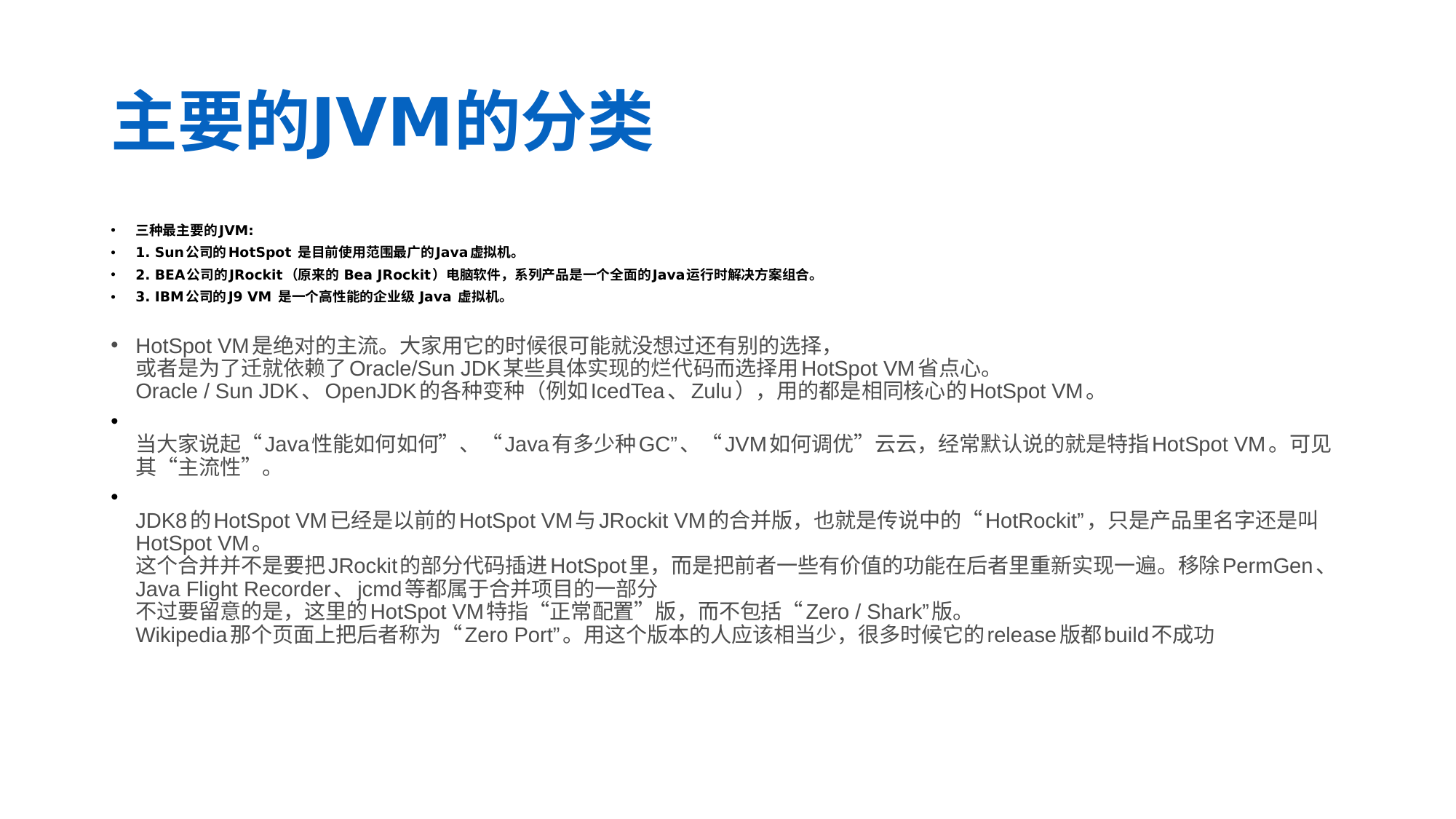

# 主要的JVM的分类
三种最主要的JVM:
1. Sun公司的HotSpot 是目前使用范围最广的Java虚拟机。
2. BEA公司的JRockit（原来的 Bea JRockit）电脑软件，系列产品是一个全面的Java运行时解决方案组合。
3. IBM公司的J9 VM 是一个高性能的企业级 Java 虚拟机。

HotSpot VM是绝对的主流。大家用它的时候很可能就没想过还有别的选择，
或者是为了迁就依赖了Oracle/Sun JDK某些具体实现的烂代码而选择用HotSpot VM省点心。
Oracle / Sun JDK、OpenJDK的各种变种（例如IcedTea、Zulu），用的都是相同核心的HotSpot VM。
当大家说起“Java性能如何如何”、“Java有多少种GC”、“JVM如何调优”云云，经常默认说的就是特指HotSpot VM。可见其“主流性”。
JDK8的HotSpot VM已经是以前的HotSpot VM与JRockit VM的合并版，也就是传说中的“HotRockit”，只是产品里名字还是叫HotSpot VM。
这个合并并不是要把JRockit的部分代码插进HotSpot里，而是把前者一些有价值的功能在后者里重新实现一遍。移除PermGen、Java Flight Recorder、jcmd等都属于合并项目的一部分
不过要留意的是，这里的HotSpot VM特指“正常配置”版，而不包括“Zero / Shark”版。
Wikipedia那个页面上把后者称为“Zero Port”。用这个版本的人应该相当少，很多时候它的release版都build不成功